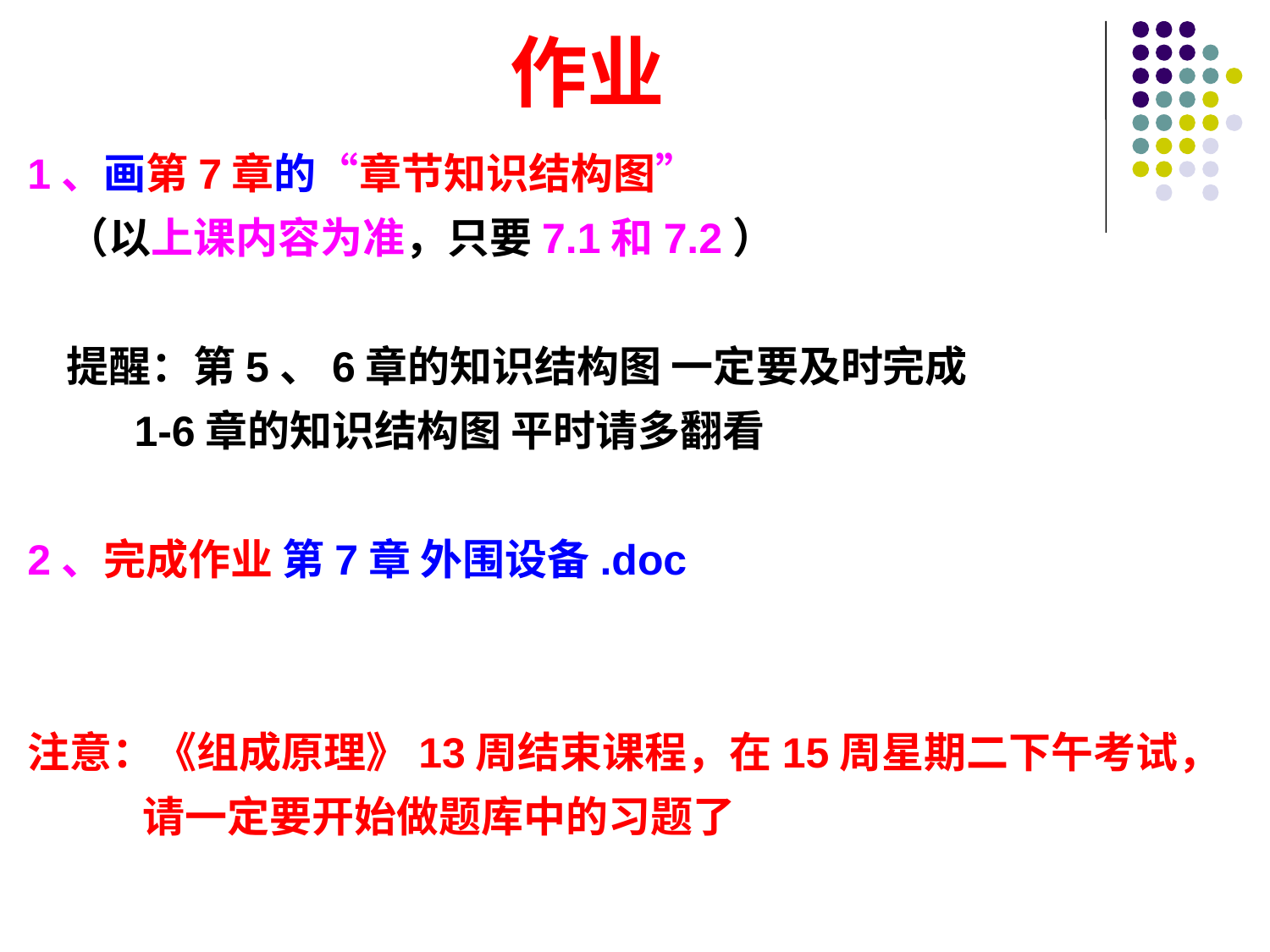

# 作业
1、画第7章的“章节知识结构图”
   （以上课内容为准，只要7.1和7.2）

   提醒：第5、6章的知识结构图 一定要及时完成
         1-6章的知识结构图 平时请多翻看

2、完成作业 第7章 外围设备.doc

注意：《组成原理》13周结束课程，在15周星期二下午考试，
           请一定要开始做题库中的习题了